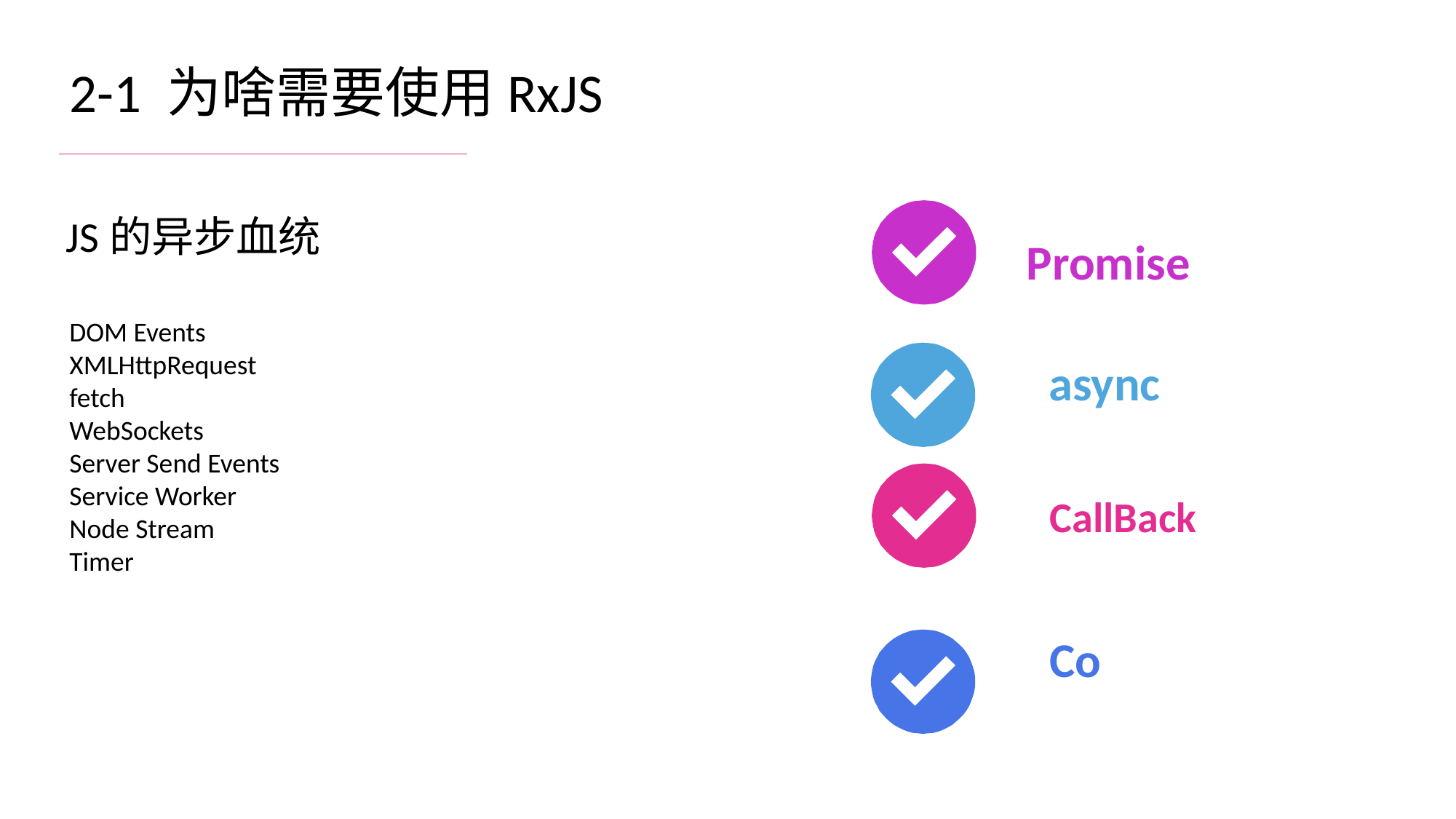

2-1 为啥需要使用RxJS

JS的异步血统
Promise
DOM Events
XMLHttpRequest
fetch
WebSockets
Server Send Events
Service Worker
Node Stream
Timer

async

CallBack
Co